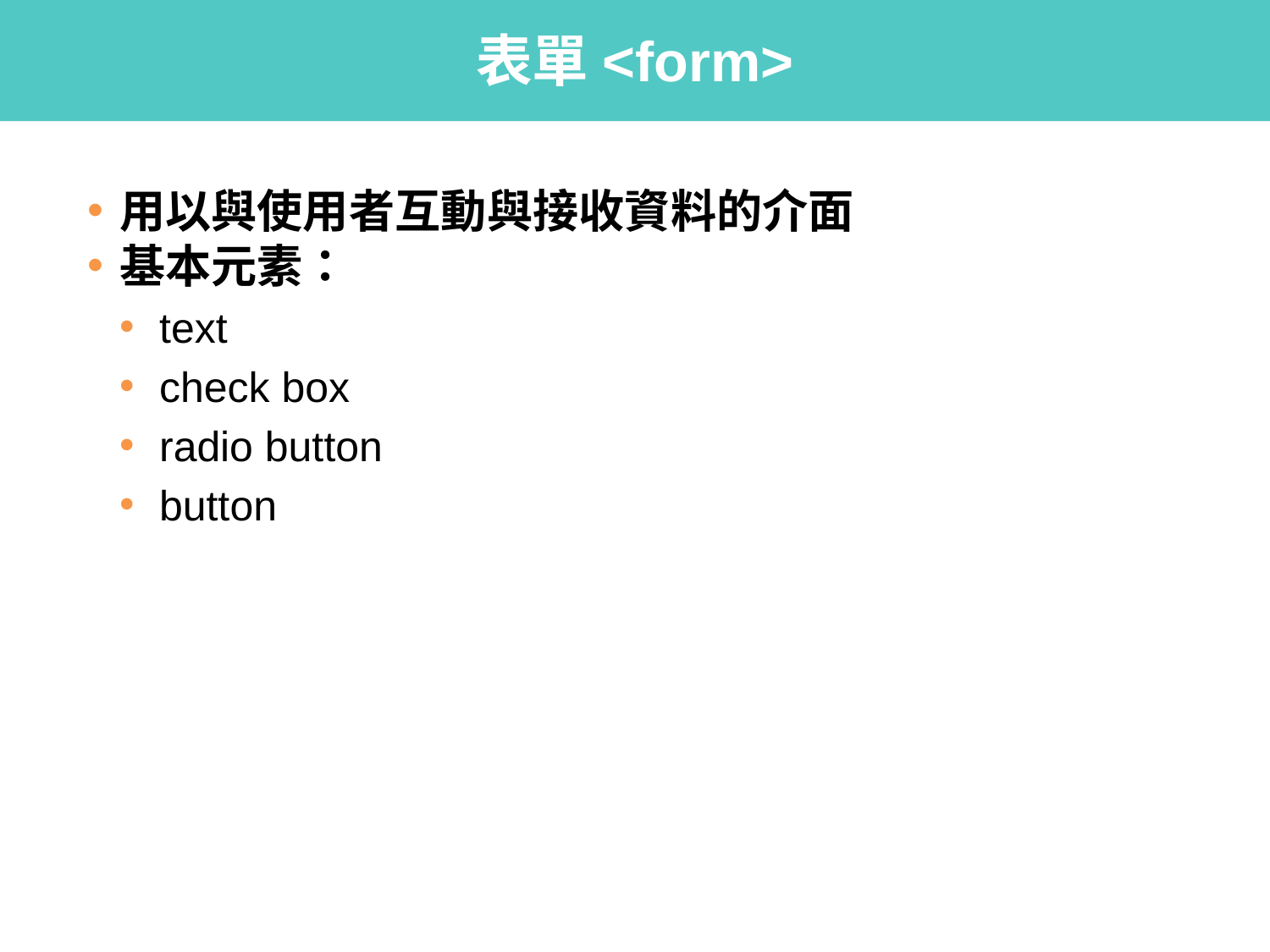

# 表單<form>
用以與使用者互動與接收資料的介面
基本元素：
text
check box
radio button
button